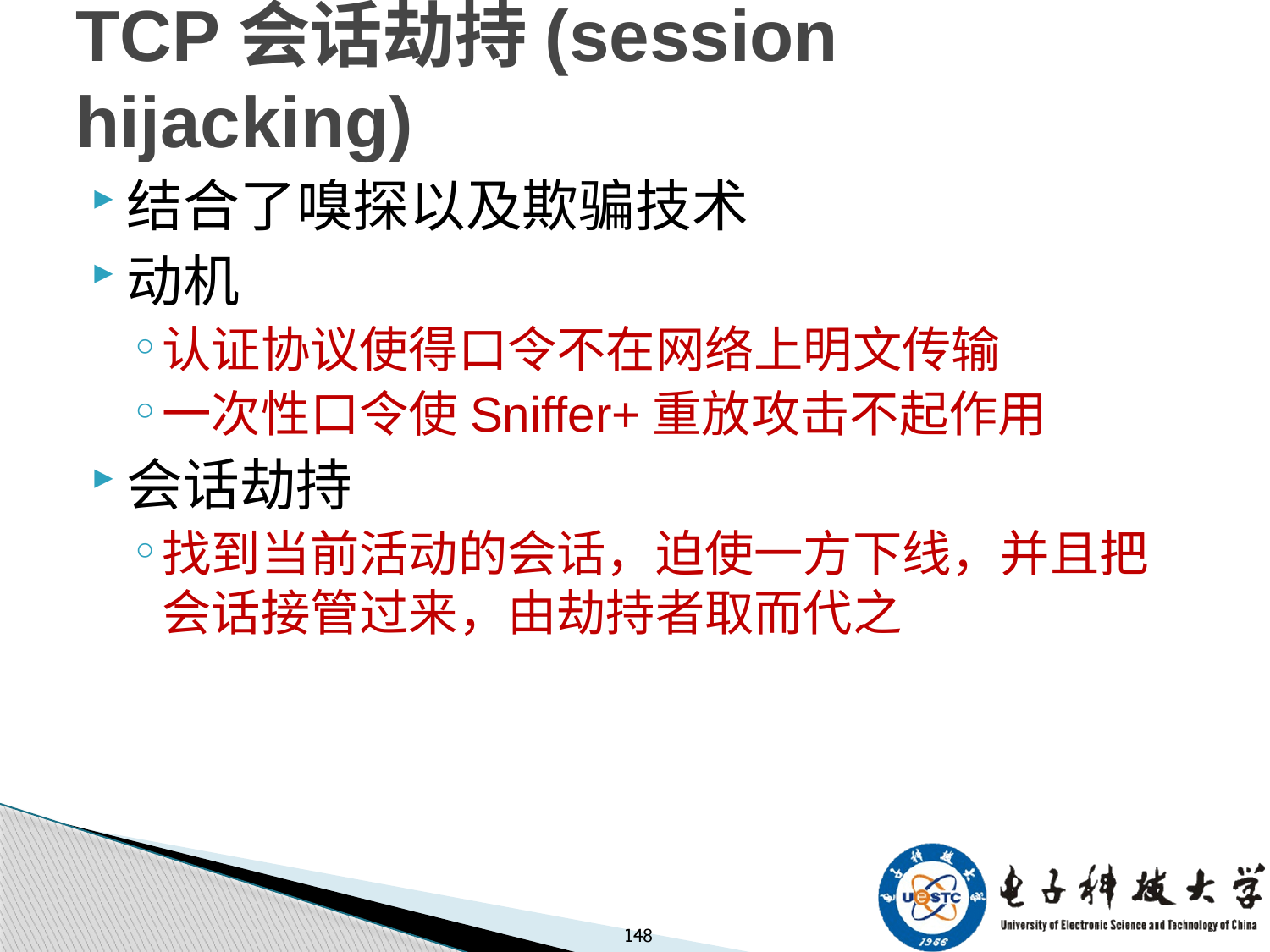

# TCP会话劫持(session hijacking)
结合了嗅探以及欺骗技术
动机
认证协议使得口令不在网络上明文传输
一次性口令使Sniffer+重放攻击不起作用
会话劫持
找到当前活动的会话，迫使一方下线，并且把会话接管过来，由劫持者取而代之
148